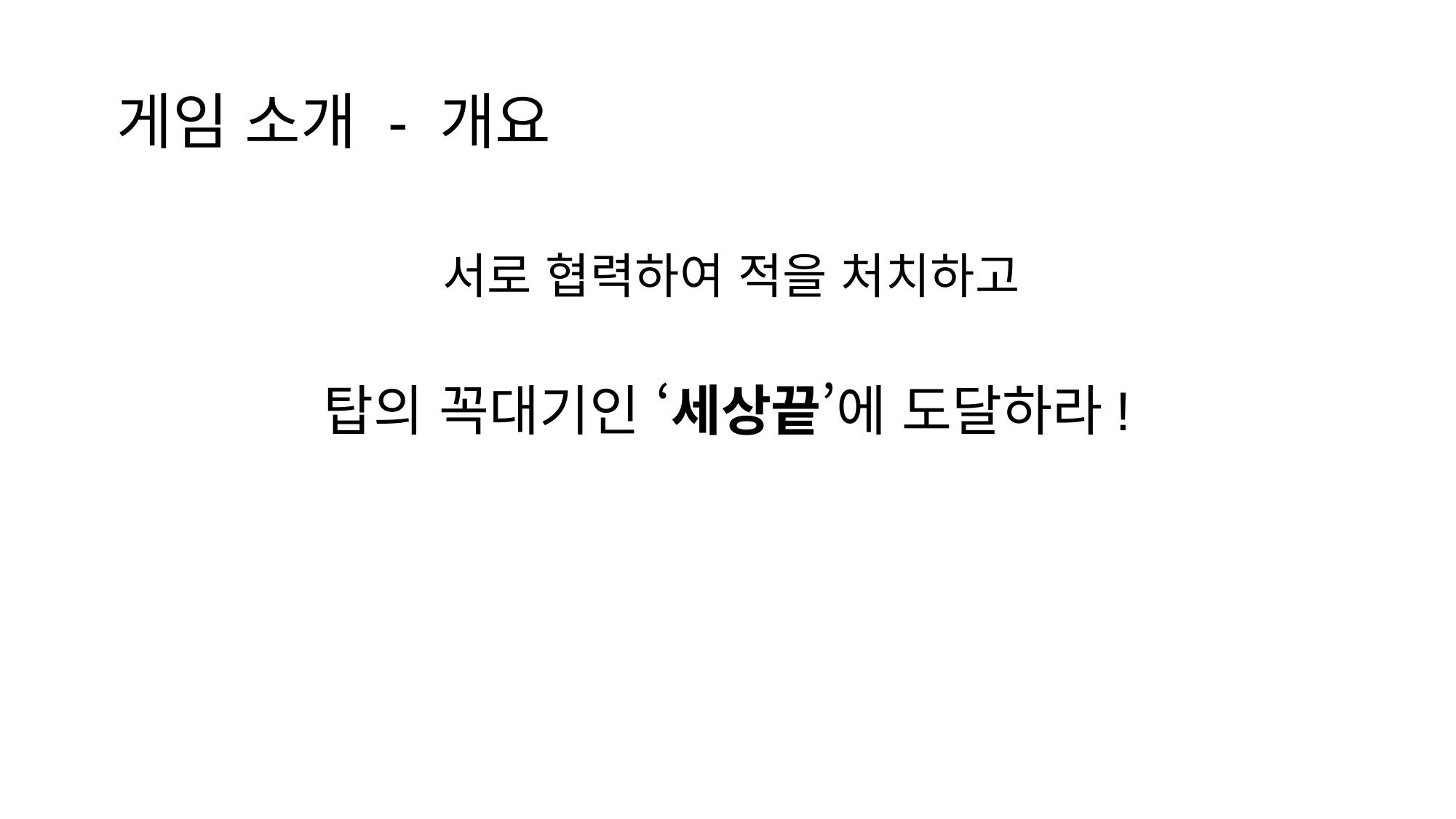

게임 소개 - 개요
서로 협력하여 적을 처치하고
탑의 꼭대기인 ‘세상끝’에 도달하라!